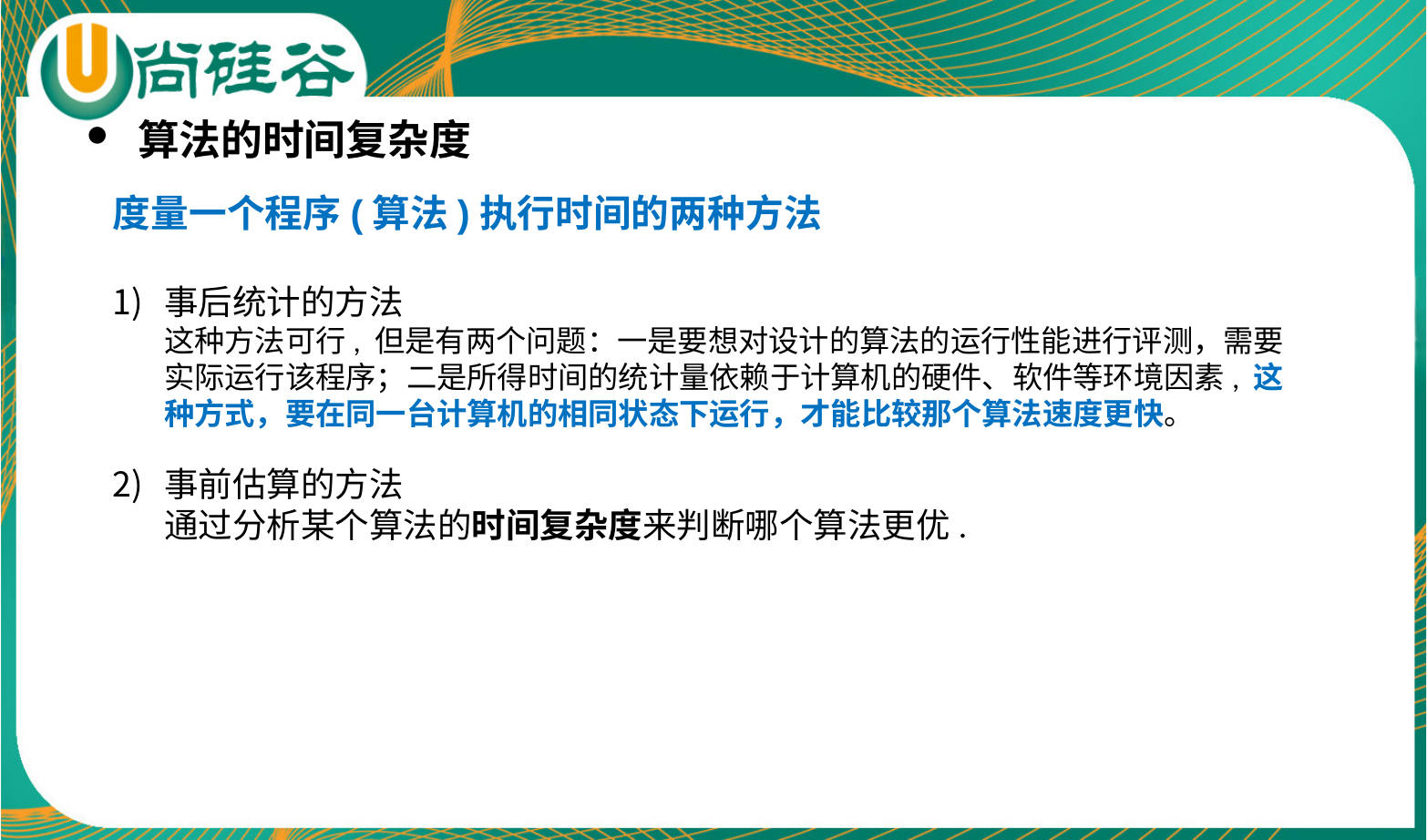

算法的时间复杂度
度量一个程序(算法)执行时间的两种方法

事后统计的方法
这种方法可行, 但是有两个问题：一是要想对设计的算法的运行性能进行评测，需要实际运行该程序；二是所得时间的统计量依赖于计算机的硬件、软件等环境因素, 这种方式，要在同一台计算机的相同状态下运行，才能比较那个算法速度更快。

事前估算的方法
通过分析某个算法的时间复杂度来判断哪个算法更优.